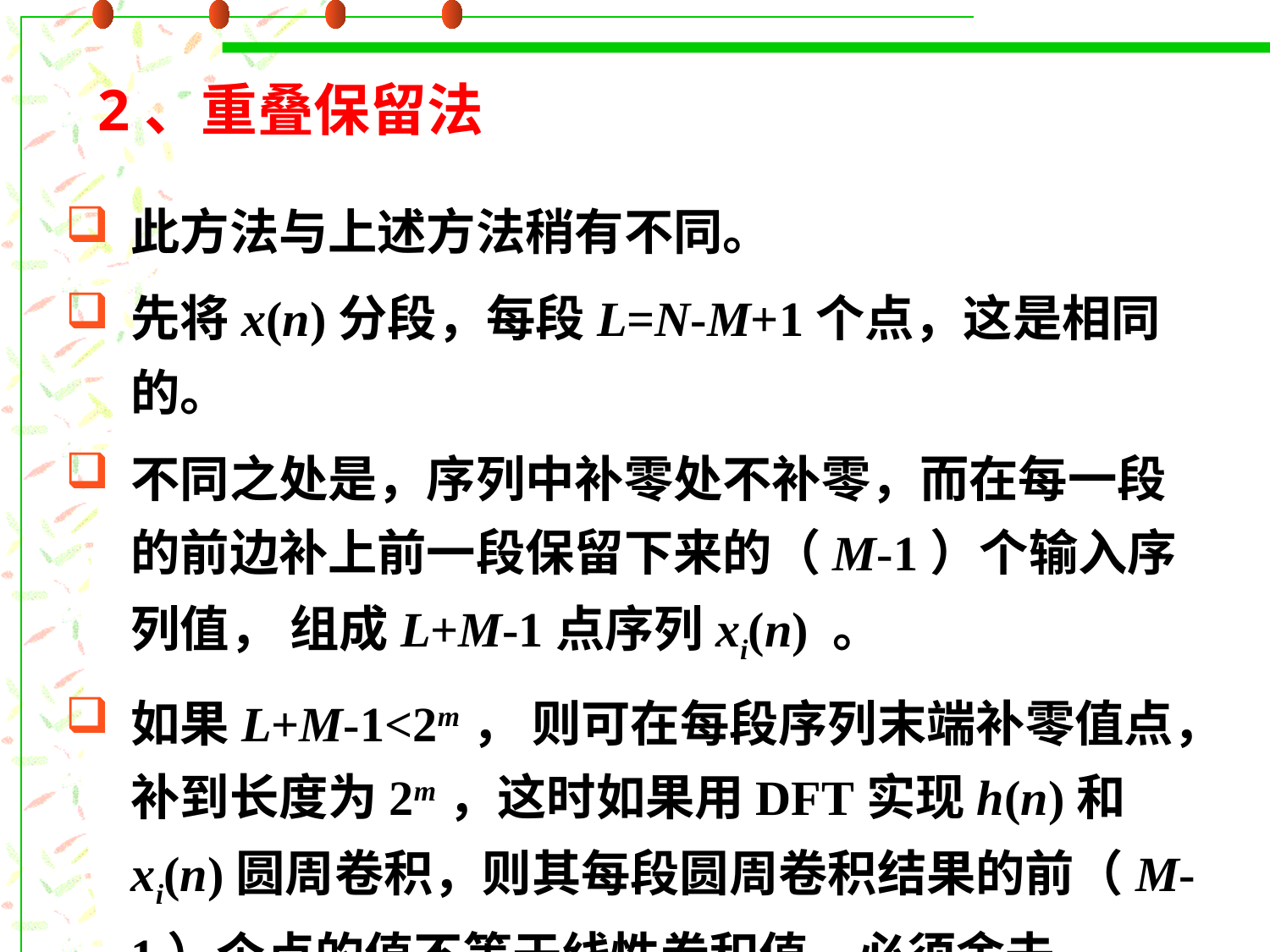

# 2、重叠保留法
此方法与上述方法稍有不同。
先将x(n)分段，每段L=N-M+1个点，这是相同的。
不同之处是，序列中补零处不补零，而在每一段的前边补上前一段保留下来的（M-1）个输入序列值， 组成L+M-1点序列xi(n) 。
如果L+M-1<2m， 则可在每段序列末端补零值点，补到长度为2m，这时如果用DFT实现h(n)和xi(n)圆周卷积，则其每段圆周卷积结果的前（M-1）个点的值不等于线性卷积值，必须舍去。